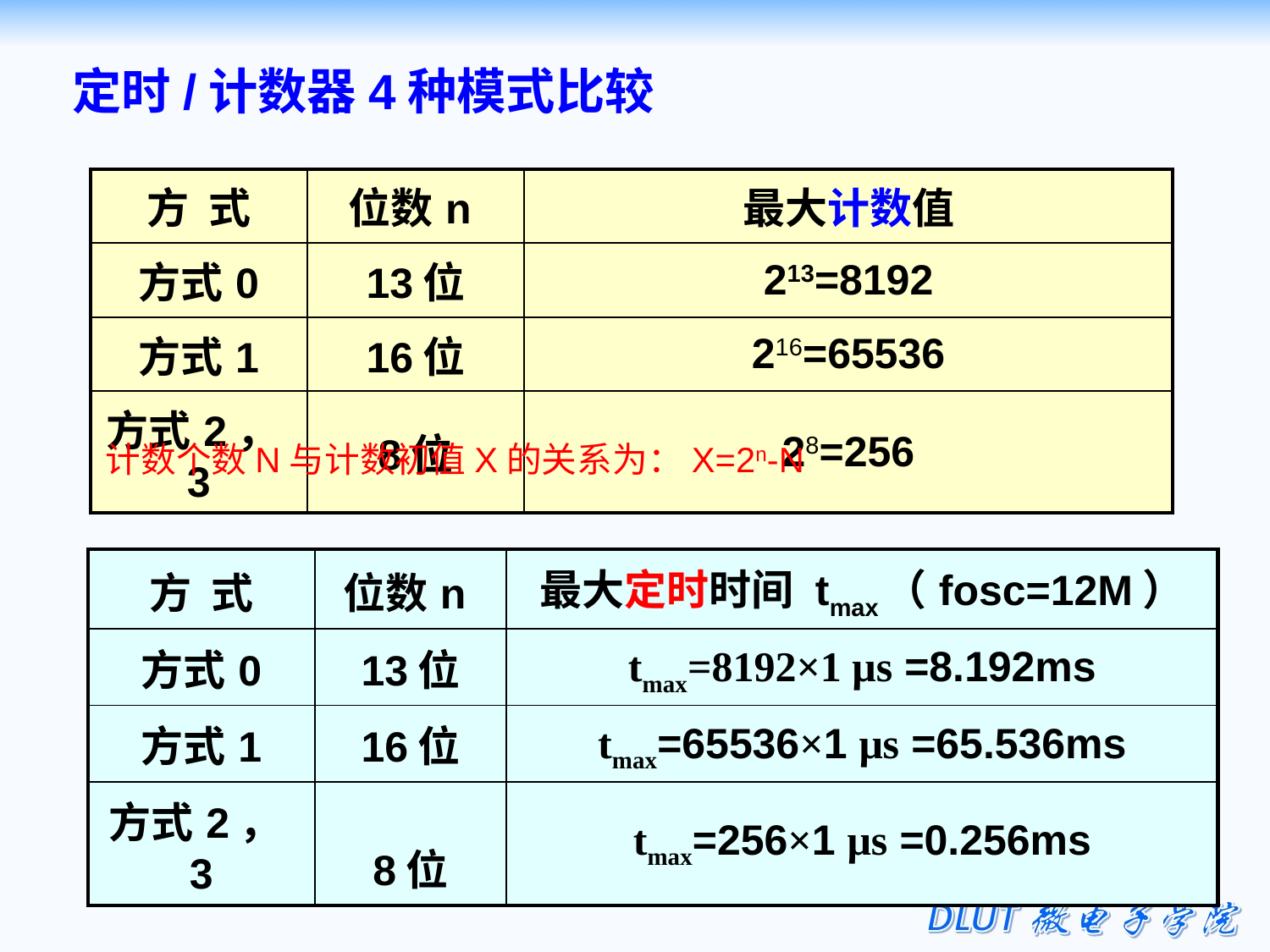

定时/计数器4种模式比较
| 方 式 | 位数n | 最大计数值 |
| --- | --- | --- |
| 方式0 | 13位 | 213=8192 |
| 方式1 | 16位 | 216=65536 |
| 方式2，3 | 8位 | 28=256 |
计数个数N与计数初值X的关系为：X=2n-N
| 方 式 | 位数n | 最大定时时间 tmax（fosc=12M） |
| --- | --- | --- |
| 方式0 | 13位 | tmax=8192×1 μs =8.192ms |
| 方式1 | 16位 | tmax=65536×1 μs =65.536ms |
| 方式2，3 | 8位 | tmax=256×1 μs =0.256ms |